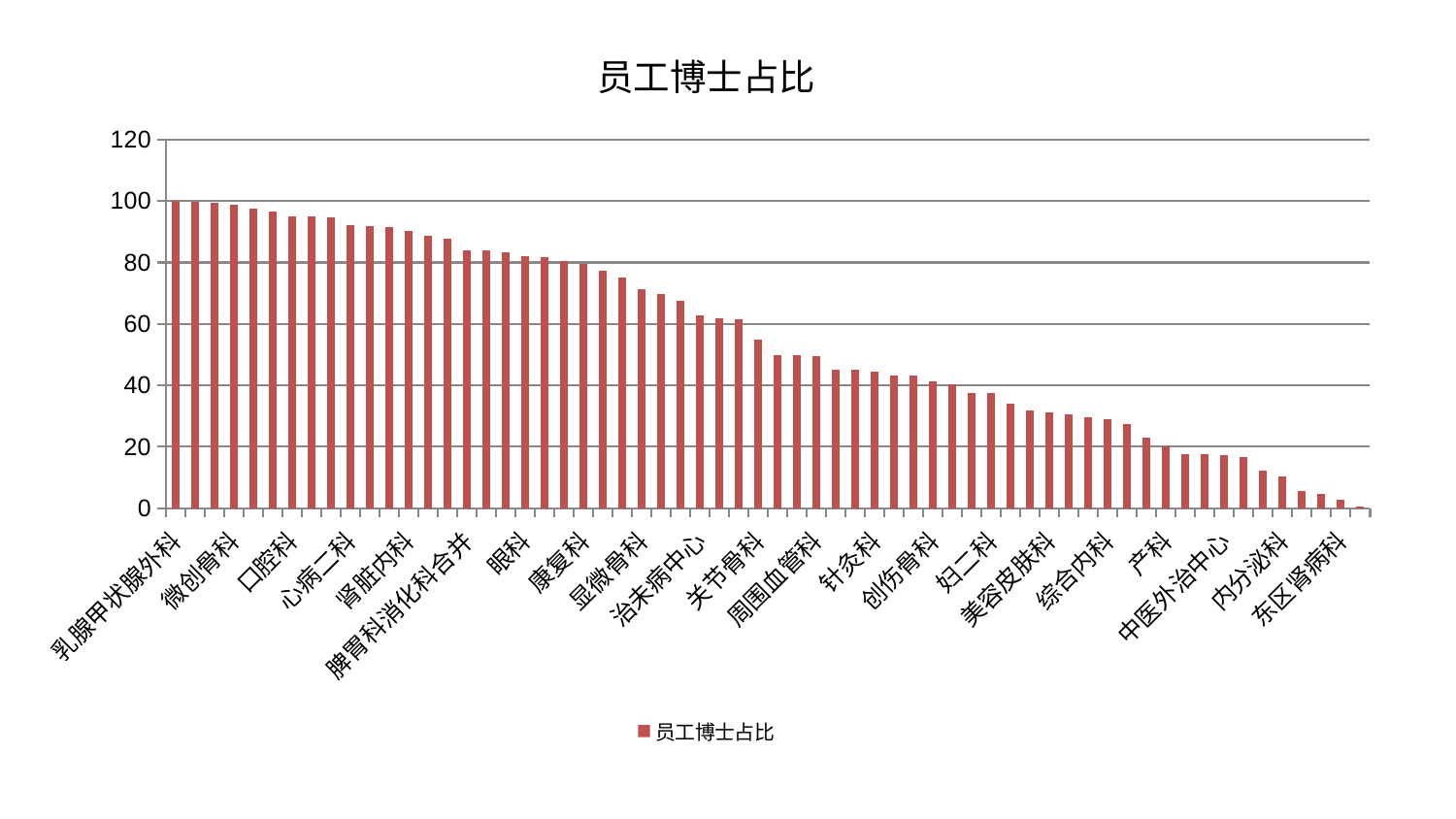

### Chart: 员工博士占比

| Category | 员工博士占比 |
|---|---|
| 乳腺甲状腺外科 | 100.0 |
| 普通外科 | 99.82137975755404 |
| 东区重症医学科 | 99.28705918634672 |
| 微创骨科 | 98.81851495582599 |
| 小儿推拿科 | 97.60981261403761 |
| 脾胃病科 | 96.56572148661176 |
| 口腔科 | 95.14565721223906 |
| 心病三科 | 94.97213924914918 |
| 运动损伤骨科 | 94.82882569761995 |
| 心病二科 | 92.24104587551386 |
| 推拿科 | 91.79802458938249 |
| 消化内科 | 91.47376672262844 |
| 肾脏内科 | 90.21220456373977 |
| 肝胆外科 | 88.77289574473626 |
| 身心医学科 | 87.67924264478933 |
| 脾胃科消化科合并 | 83.99014576008501 |
| 小儿骨科 | 83.9271354537975 |
| 肿瘤内科 | 83.20310232236274 |
| 眼科 | 82.04966292093386 |
| 心病四科 | 81.61008802969432 |
| 脊柱骨科 | 80.56231216933027 |
| 康复科 | 79.6881592363716 |
| 儿科 | 77.35535575110302 |
| 皮肤科 | 74.9666333908898 |
| 显微骨科 | 71.36531979375874 |
| 西区重症医学科 | 69.82606706540963 |
| 肾病科 | 67.46889031960343 |
| 治未病中心 | 62.65507491710163 |
| 呼吸内科 | 61.86329751562252 |
| 血液科 | 61.66364626826571 |
| 关节骨科 | 54.79345483882256 |
| 医院 | 49.83137963198727 |
| 神经内科 | 49.733664667610014 |
| 周围血管科 | 49.51289631443798 |
| 心病一科 | 45.060466297658046 |
| 脑病二科 | 45.04857468004104 |
| 针灸科 | 44.56000063898571 |
| 泌尿外科 | 43.15427787406682 |
| 肝病科 | 43.11587888134951 |
| 创伤骨科 | 41.39504112544894 |
| 妇科 | 40.362147190587876 |
| 神经外科 | 37.54367166310623 |
| 妇二科 | 37.4522339897947 |
| 胸外科 | 34.06545545398613 |
| 肛肠科 | 31.824701940846214 |
| 美容皮肤科 | 31.08966353090903 |
| 脑病三科 | 30.571654554994872 |
| 老年医学科 | 29.738435477536857 |
| 综合内科 | 29.056846708473103 |
| 男科 | 27.30117506431529 |
| 风湿病科 | 22.834878145405344 |
| 产科 | 20.11198253701542 |
| 骨科 | 17.691159076412845 |
| 中医经典科 | 17.660201933807027 |
| 中医外治中心 | 17.42030886761786 |
| 耳鼻喉科 | 16.6651719119171 |
| 重症医学科 | 12.172251974831862 |
| 内分泌科 | 10.378800582120023 |
| 心血管内科 | 5.482326092342693 |
| 脑病一科 | 4.671543235493827 |
| 东区肾病科 | 2.8447729560678976 |
| 妇科妇二科合并 | 0.42476084669166847 |
163